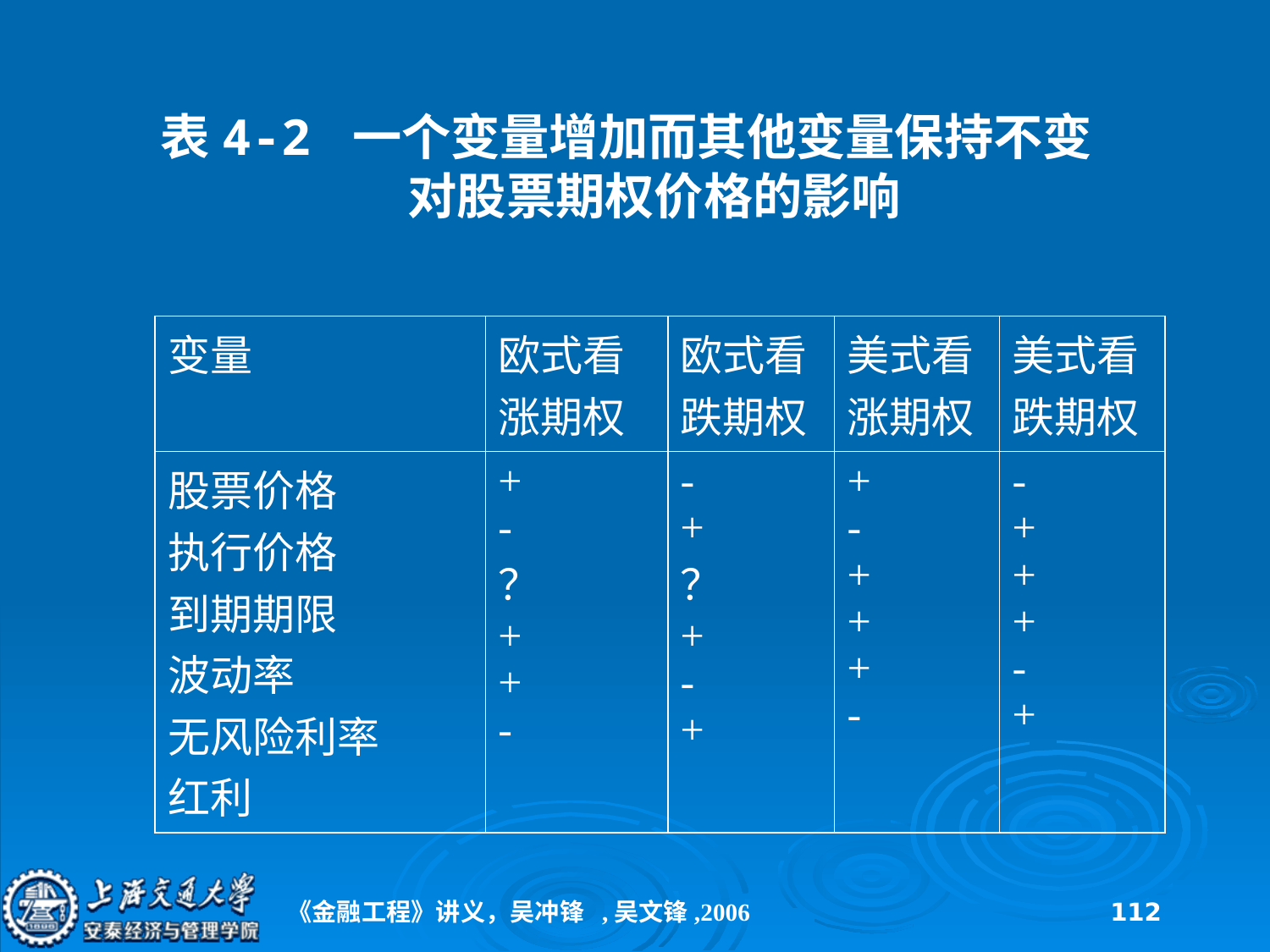

# 表4-2 一个变量增加而其他变量保持不变 对股票期权价格的影响
| 变量 | 欧式看涨期权 | 欧式看跌期权 | 美式看涨期权 | 美式看跌期权 |
| --- | --- | --- | --- | --- |
| 股票价格 执行价格 到期期限 波动率 无风险利率 红利 | + - ？ + + - | - + ？ + - + | + - + + + - | - + + + - + |